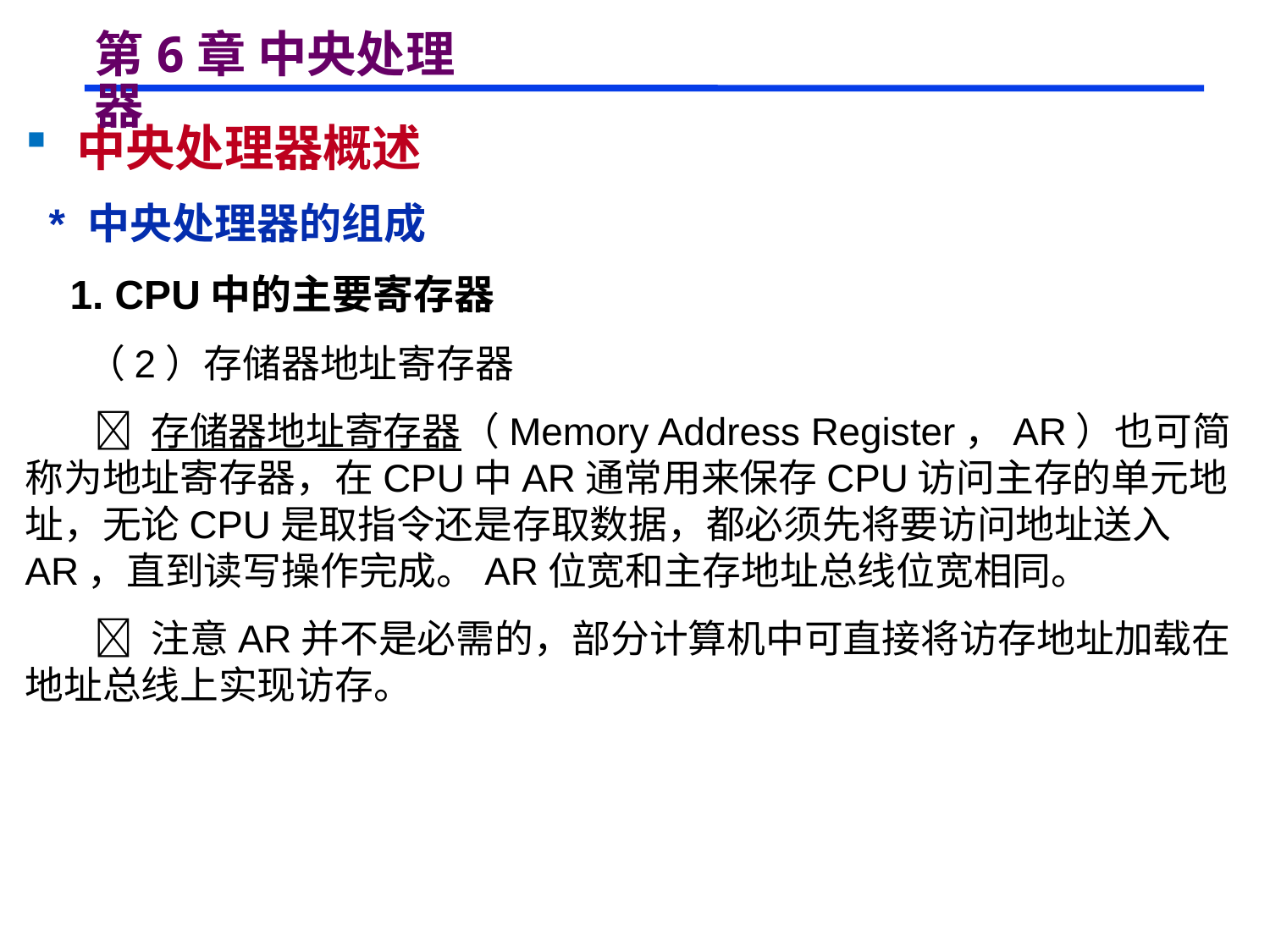

# 第6章 中央处理器
 中央处理器概述
  * 中央处理器的组成
    1. CPU中的主要寄存器
      （2）存储器地址寄存器
        ♦ 存储器地址寄存器（Memory Address Register，AR）也可简称为地址寄存器，在CPU中AR通常用来保存CPU访问主存的单元地址，无论CPU是取指令还是存取数据，都必须先将要访问地址送入AR，直到读写操作完成。AR位宽和主存地址总线位宽相同。
        ♦ 注意AR并不是必需的，部分计算机中可直接将访存地址加载在地址总线上实现访存。